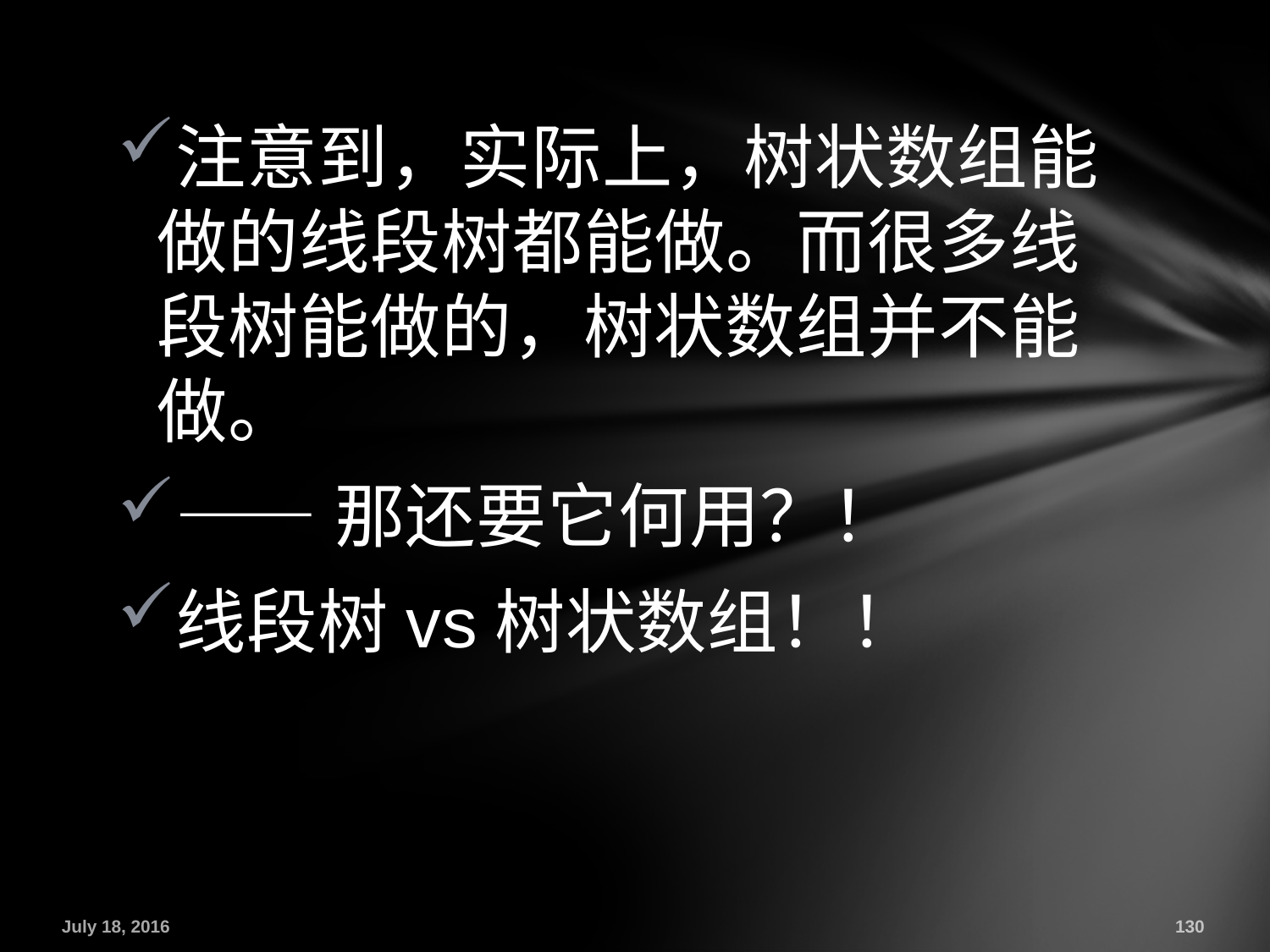

注意到，实际上，树状数组能做的线段树都能做。而很多线段树能做的，树状数组并不能做。
——那还要它何用？！
线段树vs树状数组！！
July 18, 2016

130